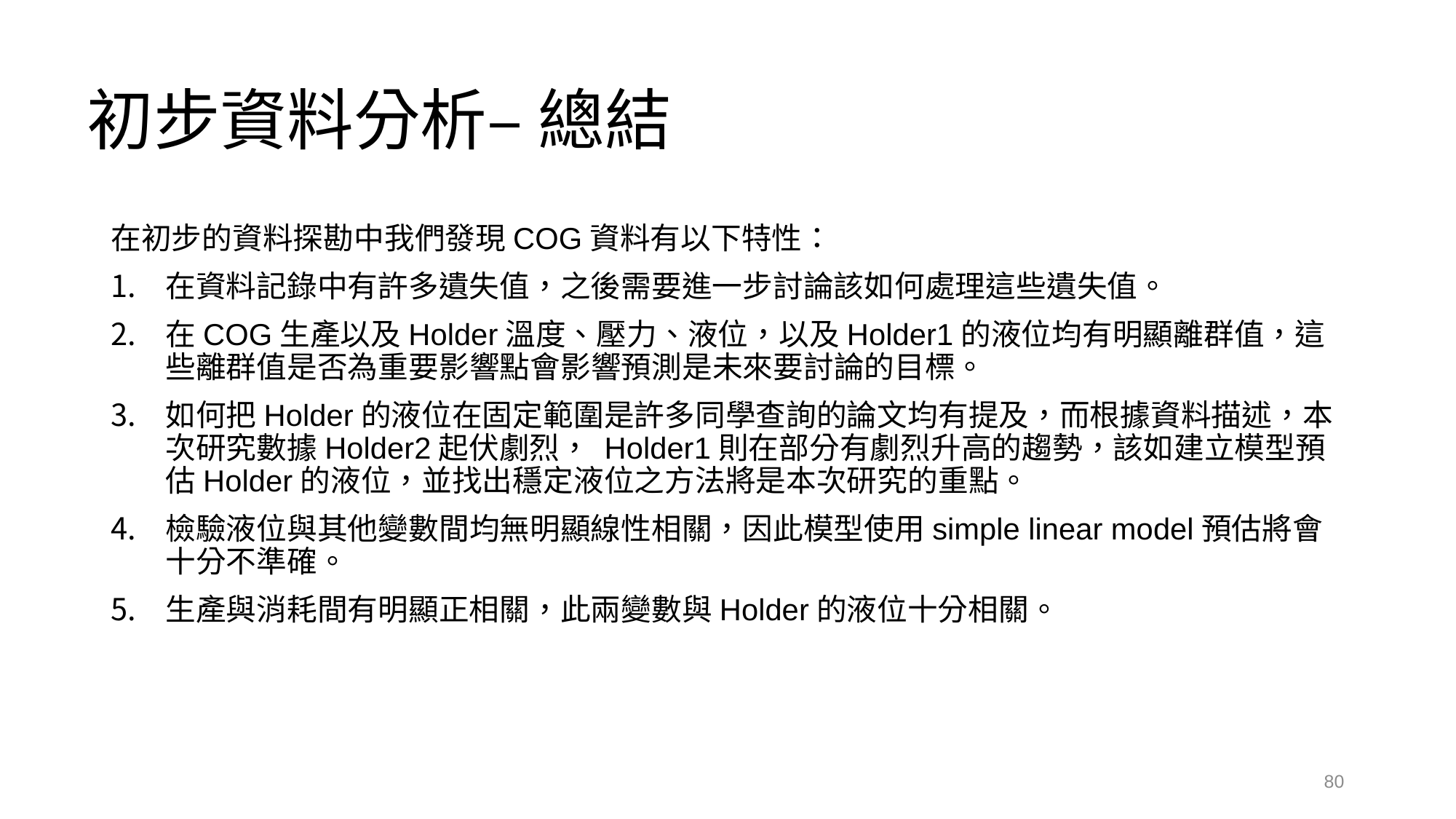

# 初步資料分析– 總結
在初步的資料探勘中我們發現COG資料有以下特性：
在資料記錄中有許多遺失值，之後需要進一步討論該如何處理這些遺失值。
在COG生產以及Holder溫度、壓力、液位，以及Holder1的液位均有明顯離群值，這些離群值是否為重要影響點會影響預測是未來要討論的目標。
如何把Holder的液位在固定範圍是許多同學查詢的論文均有提及，而根據資料描述，本次研究數據Holder2起伏劇烈， Holder1則在部分有劇烈升高的趨勢，該如建立模型預估Holder的液位，並找出穩定液位之方法將是本次研究的重點。
檢驗液位與其他變數間均無明顯線性相關，因此模型使用simple linear model預估將會十分不準確。
生產與消耗間有明顯正相關，此兩變數與Holder的液位十分相關。
80